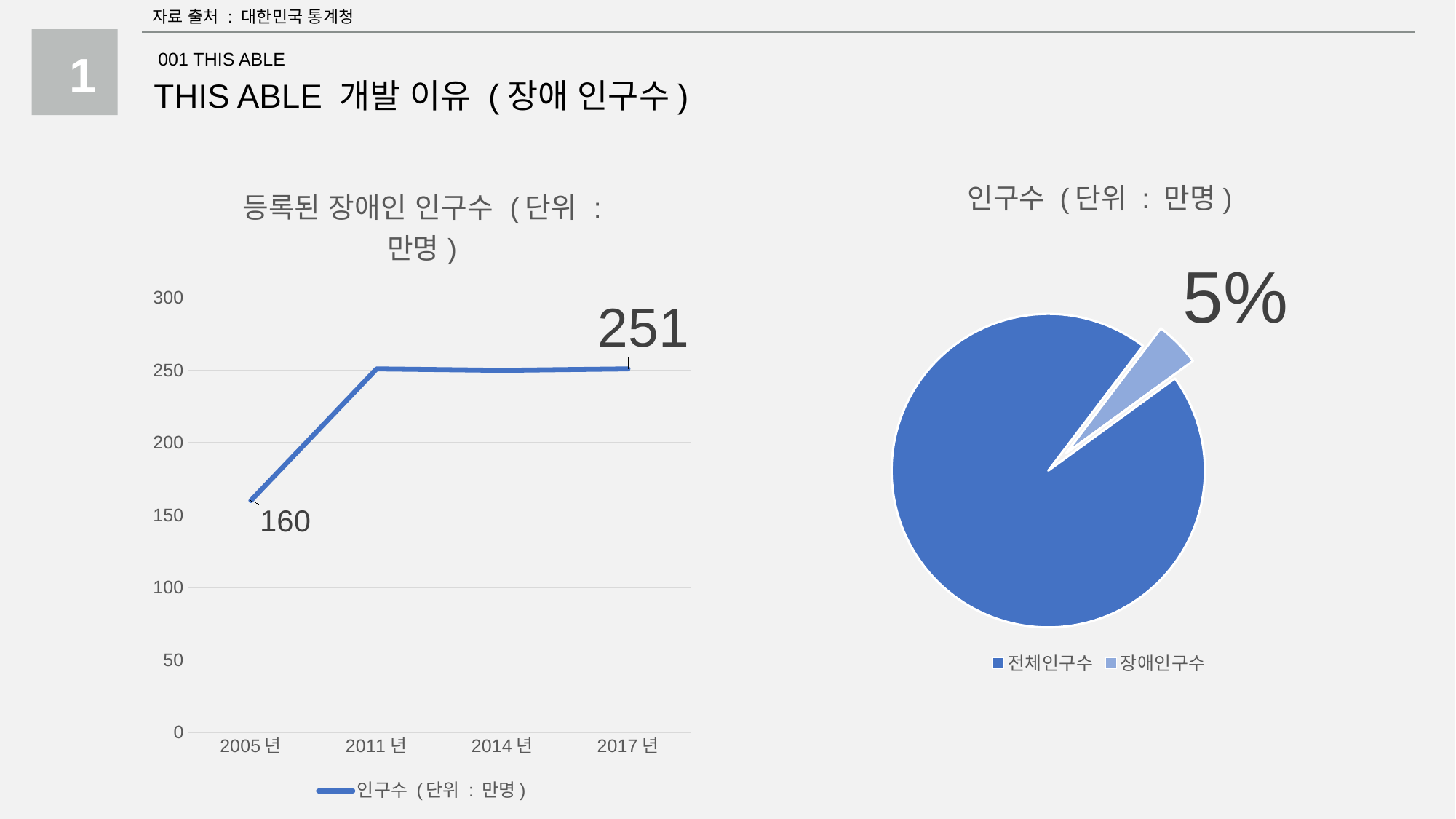

자료 출처 : 대한민국 통계청

1
001 THIS ABLE
THIS ABLE 개발 이유 (장애 인구수)

### Chart: 등록된 장애인 인구수 (단위 : 만명)

| Category | 인구수 (단위 : 만명) |
|---|---|
| 2005년 | 160.0 |
| 2011년 | 251.0 |
| 2014년 | 250.0 |
| 2017년 | 251.0 |

### Chart:

| Category | 인구수 (단위 : 만명) |
|---|---|
| 전체인구수 | 51360000.0 |
| 장애인구수 | 2511051.0 |